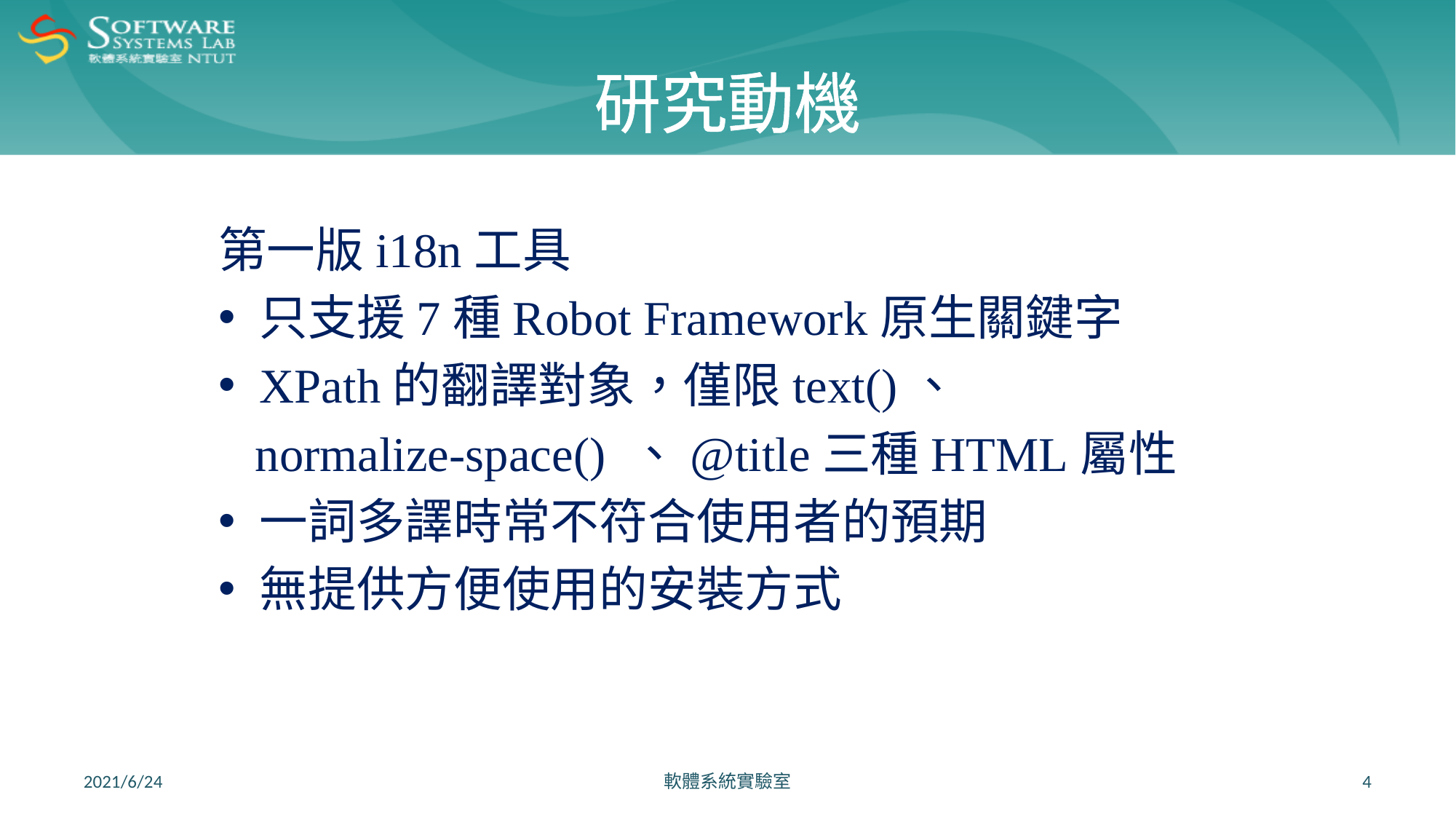

# 研究動機
第一版i18n工具
只支援7種Robot Framework原生關鍵字
XPath的翻譯對象，僅限text()、
   normalize-space() 、@title三種HTML屬性
一詞多譯時常不符合使用者的預期
無提供方便使用的安裝方式

2021/6/24
軟體系統實驗室
4